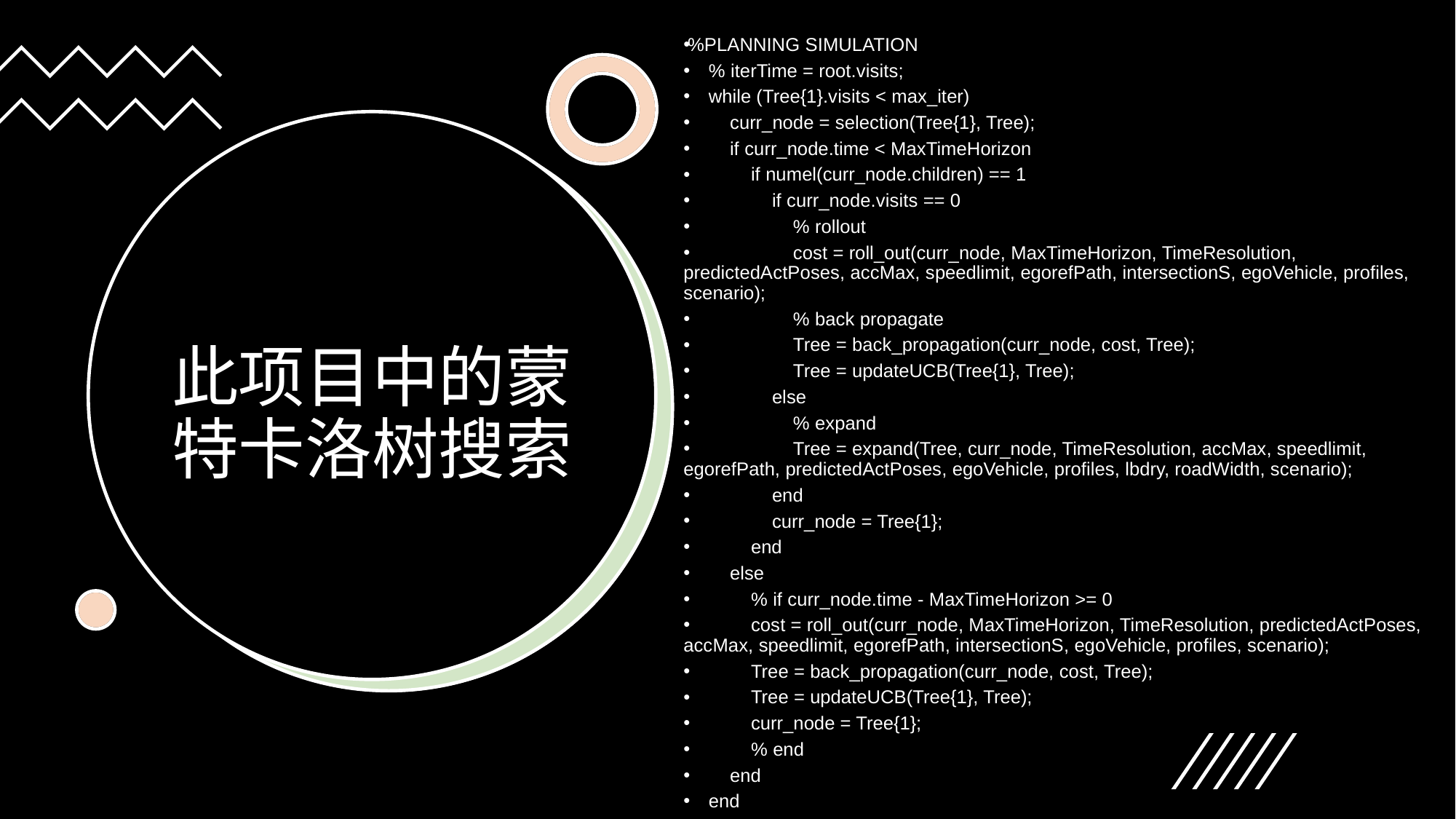

%PLANNING SIMULATION
    % iterTime = root.visits;
    while (Tree{1}.visits < max_iter)
        curr_node = selection(Tree{1}, Tree);
        if curr_node.time < MaxTimeHorizon
            if numel(curr_node.children) == 1
                if curr_node.visits == 0
                    % rollout
                    cost = roll_out(curr_node, MaxTimeHorizon, TimeResolution, predictedActPoses, accMax, speedlimit, egorefPath, intersectionS, egoVehicle, profiles, scenario);
                    % back propagate
                    Tree = back_propagation(curr_node, cost, Tree);
                    Tree = updateUCB(Tree{1}, Tree);
                else
                    % expand
                    Tree = expand(Tree, curr_node, TimeResolution, accMax, speedlimit, egorefPath, predictedActPoses, egoVehicle, profiles, lbdry, roadWidth, scenario);
                end
                curr_node = Tree{1};
            end
        else
            % if curr_node.time - MaxTimeHorizon >= 0
            cost = roll_out(curr_node, MaxTimeHorizon, TimeResolution, predictedActPoses, accMax, speedlimit, egorefPath, intersectionS, egoVehicle, profiles, scenario);
            Tree = back_propagation(curr_node, cost, Tree);
            Tree = updateUCB(Tree{1}, Tree);
            curr_node = Tree{1};
            % end
        end
    end

# 此项目中的蒙特卡洛树搜索